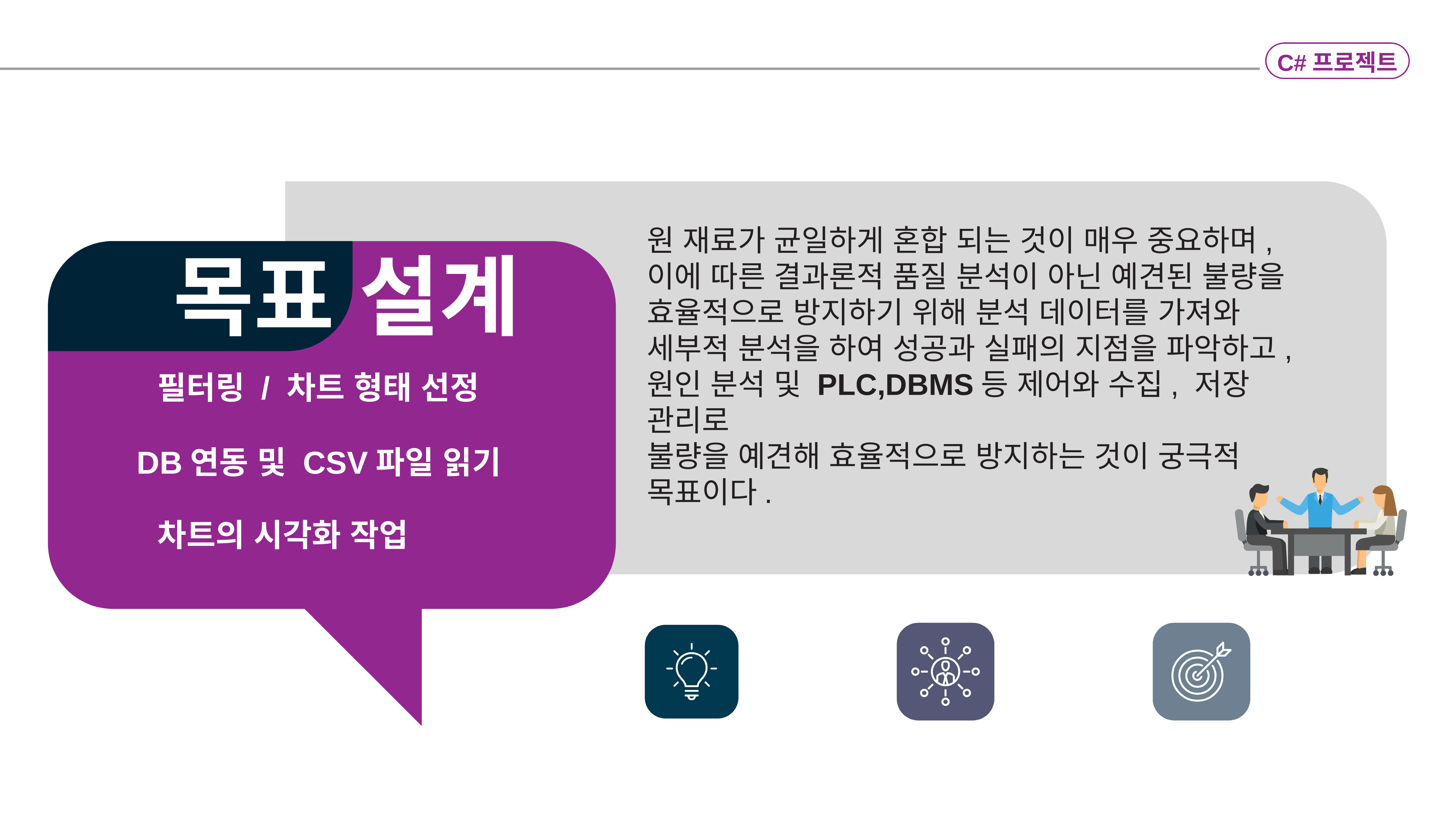

C#프로젝트

원 재료가 균일하게 혼합 되는 것이 매우 중요하며,
이에 따른 결과론적 품질 분석이 아닌 예견된 불량을 효율적으로 방지하기 위해 분석 데이터를 가져와
세부적 분석을 하여 성공과 실패의 지점을 파악하고,
원인 분석 및 PLC,DBMS등 제어와 수집, 저장 관리로
불량을 예견해 효율적으로 방지하는 것이 궁극적 목표이다.
목표 설계

필터링 / 차트 형태 선정

DB연동 및 CSV파일 읽기

차트의 시각화 작업